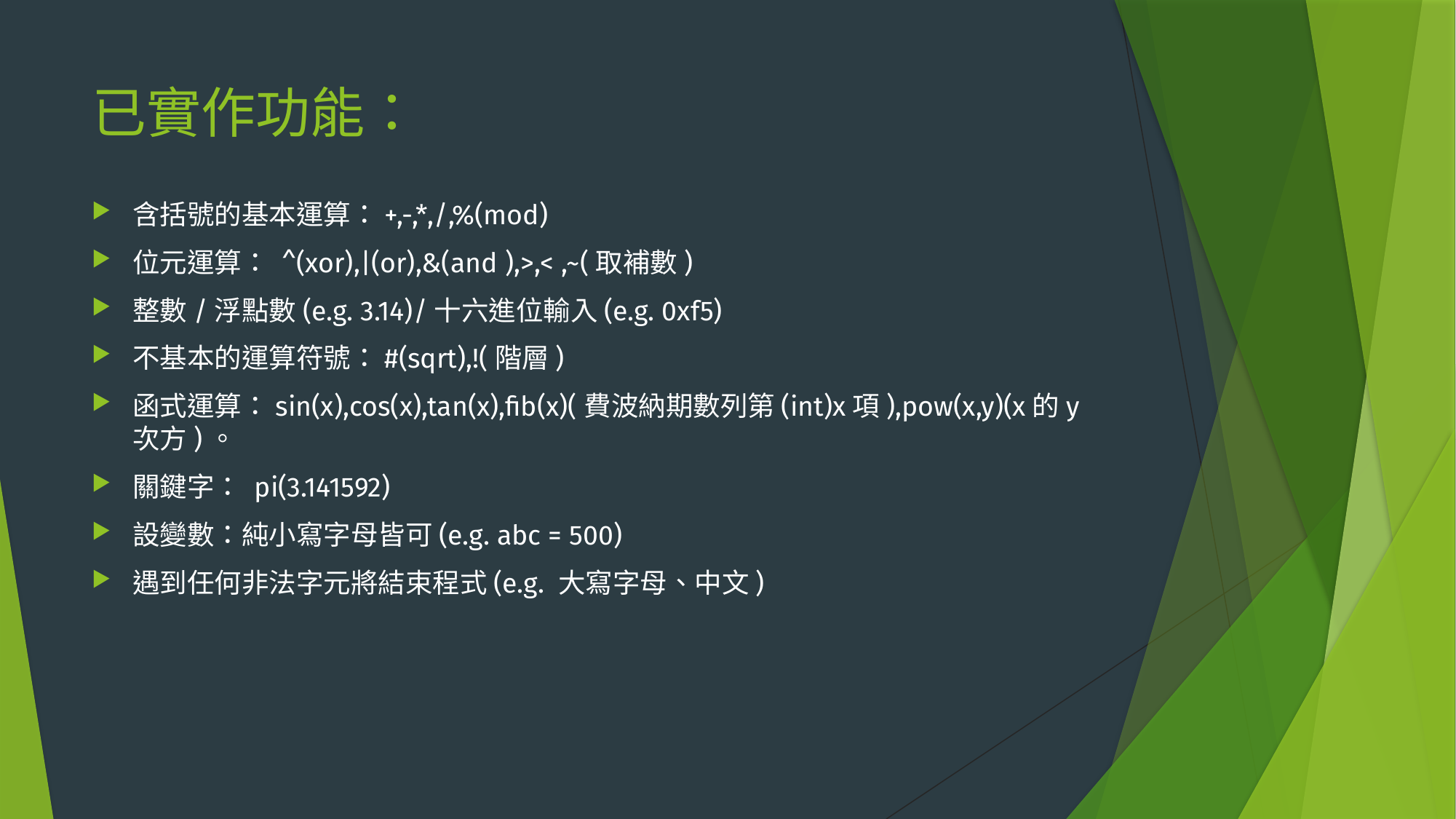

# 已實作功能：
含括號的基本運算：+,-,*,/,%(mod)
位元運算： ^(xor),|(or),&(and ),>,< ,~(取補數)
整數/浮點數(e.g. 3.14)/十六進位輸入(e.g. 0xf5)
不基本的運算符號：#(sqrt),!(階層)
函式運算：sin(x),cos(x),tan(x),fib(x)(費波納期數列第(int)x項),pow(x,y)(x的y次方)。
關鍵字： pi(3.141592)
設變數：純小寫字母皆可(e.g. abc = 500)
遇到任何非法字元將結束程式(e.g. 大寫字母、中文)